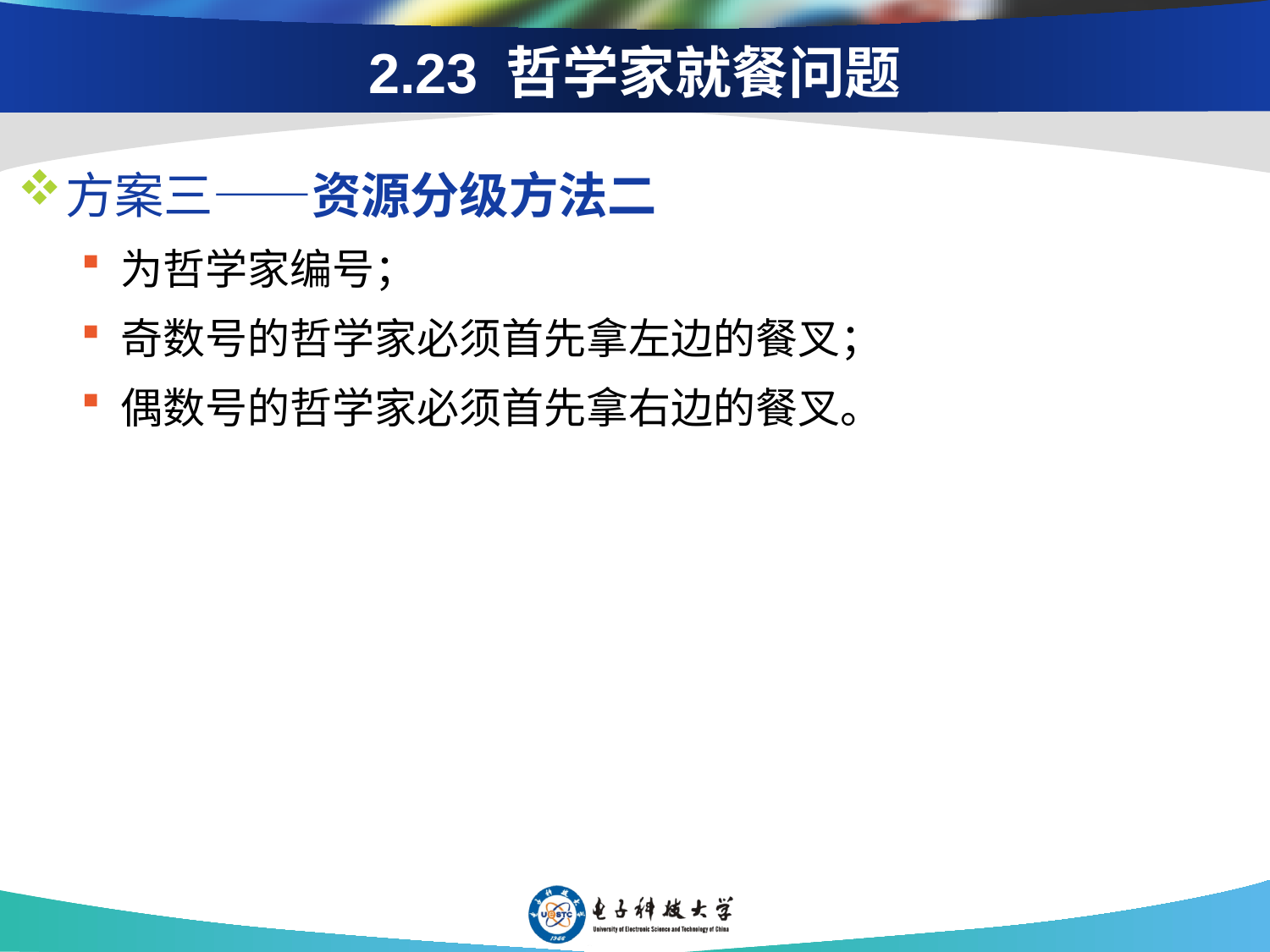

# 2.23 哲学家就餐问题
方案三——资源分级方法二
为哲学家编号；
奇数号的哲学家必须首先拿左边的餐叉；
偶数号的哲学家必须首先拿右边的餐叉。